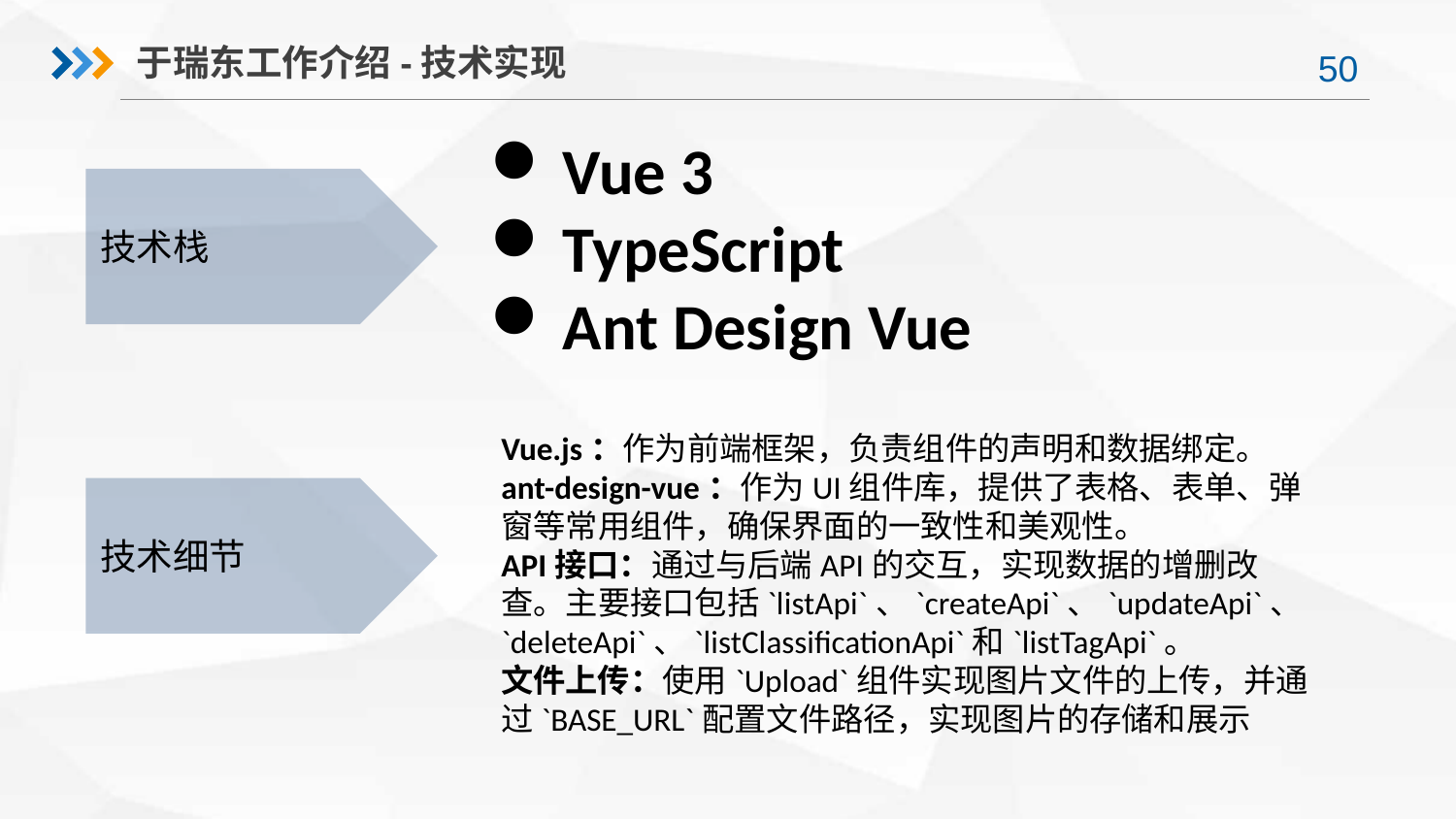

于瑞东工作介绍-技术实现
Vue 3
TypeScript
Ant Design Vue
技术栈
Vue.js：作为前端框架，负责组件的声明和数据绑定。
ant-design-vue：作为UI组件库，提供了表格、表单、弹窗等常用组件，确保界面的一致性和美观性。
API接口：通过与后端API的交互，实现数据的增删改查。主要接口包括`listApi`、`createApi`、`updateApi`、`deleteApi`、`listClassificationApi`和`listTagApi`。
文件上传：使用`Upload`组件实现图片文件的上传，并通过`BASE_URL`配置文件路径，实现图片的存储和展示
技术细节